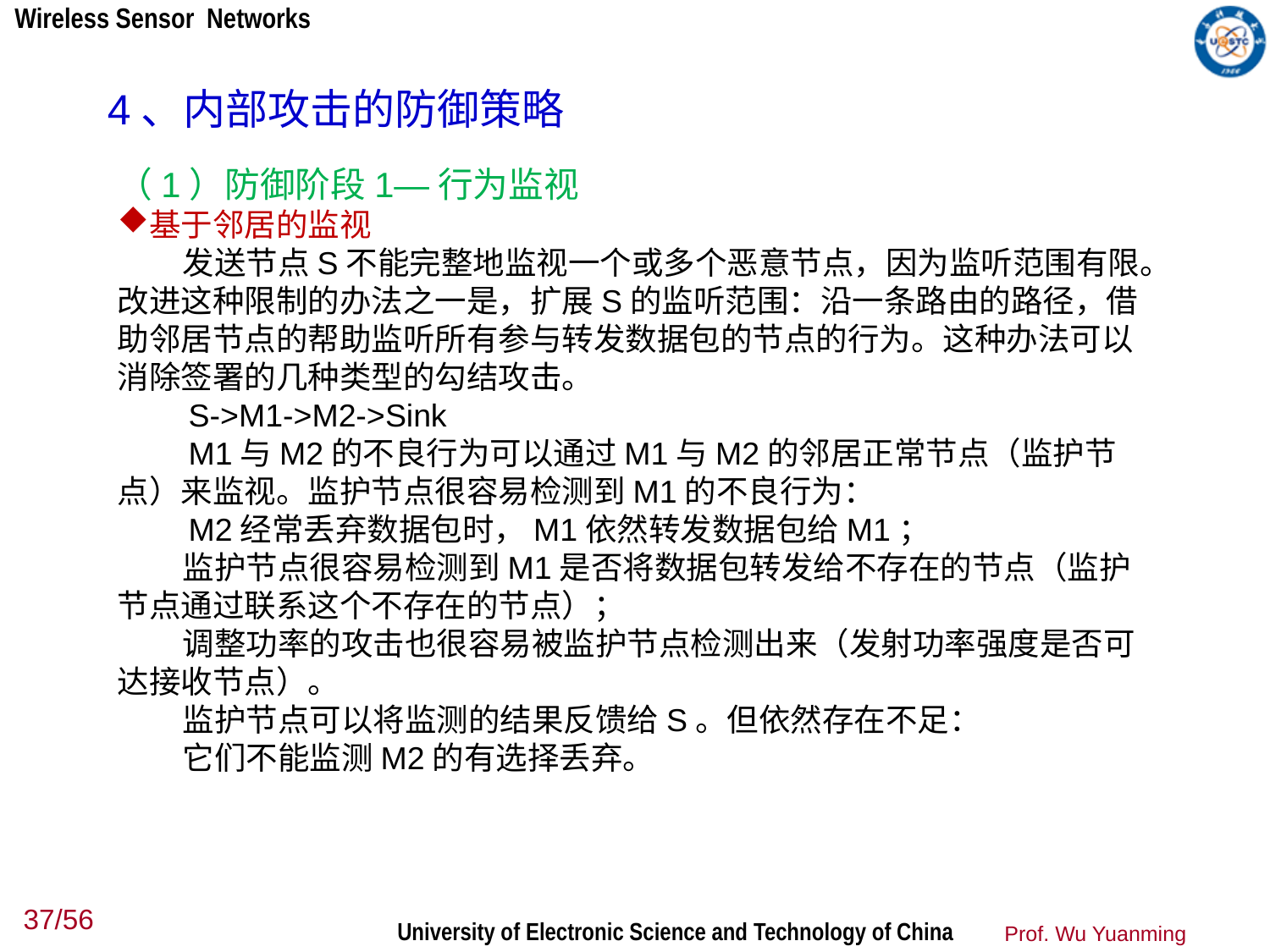

4、内部攻击的防御策略
（1）防御阶段1—行为监视
基于邻居的监视
        发送节点S不能完整地监视一个或多个恶意节点，因为监听范围有限。改进这种限制的办法之一是，扩展S的监听范围：沿一条路由的路径，借助邻居节点的帮助监听所有参与转发数据包的节点的行为。这种办法可以消除签署的几种类型的勾结攻击。
        S->M1->M2->Sink
        M1与M2的不良行为可以通过M1与M2的邻居正常节点（监护节点）来监视。监护节点很容易检测到M1的不良行为：
        M2经常丢弃数据包时，M1依然转发数据包给M1；
        监护节点很容易检测到M1是否将数据包转发给不存在的节点（监护节点通过联系这个不存在的节点）；
        调整功率的攻击也很容易被监护节点检测出来（发射功率强度是否可达接收节点）。
        监护节点可以将监测的结果反馈给S。但依然存在不足：
        它们不能监测M2的有选择丢弃。
37/56
Prof. Wu Yuanming